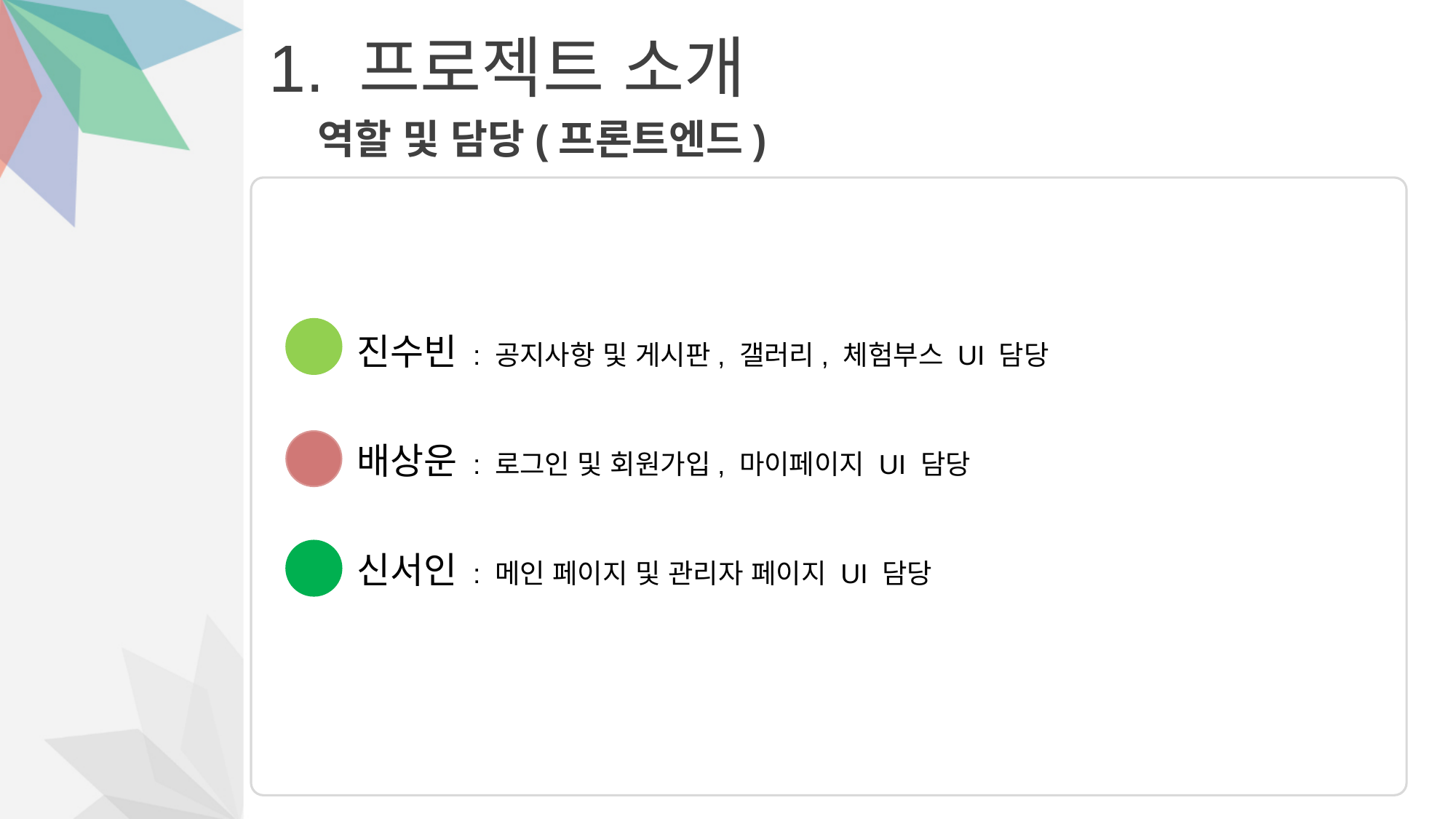

# 1. 프로젝트 소개
역할 및 담당(프론트엔드)

진수빈 : 공지사항 및 게시판, 갤러리, 체험부스 UI 담당

배상운 : 로그인 및 회원가입, 마이페이지 UI 담당

신서인 : 메인 페이지 및 관리자 페이지 UI 담당